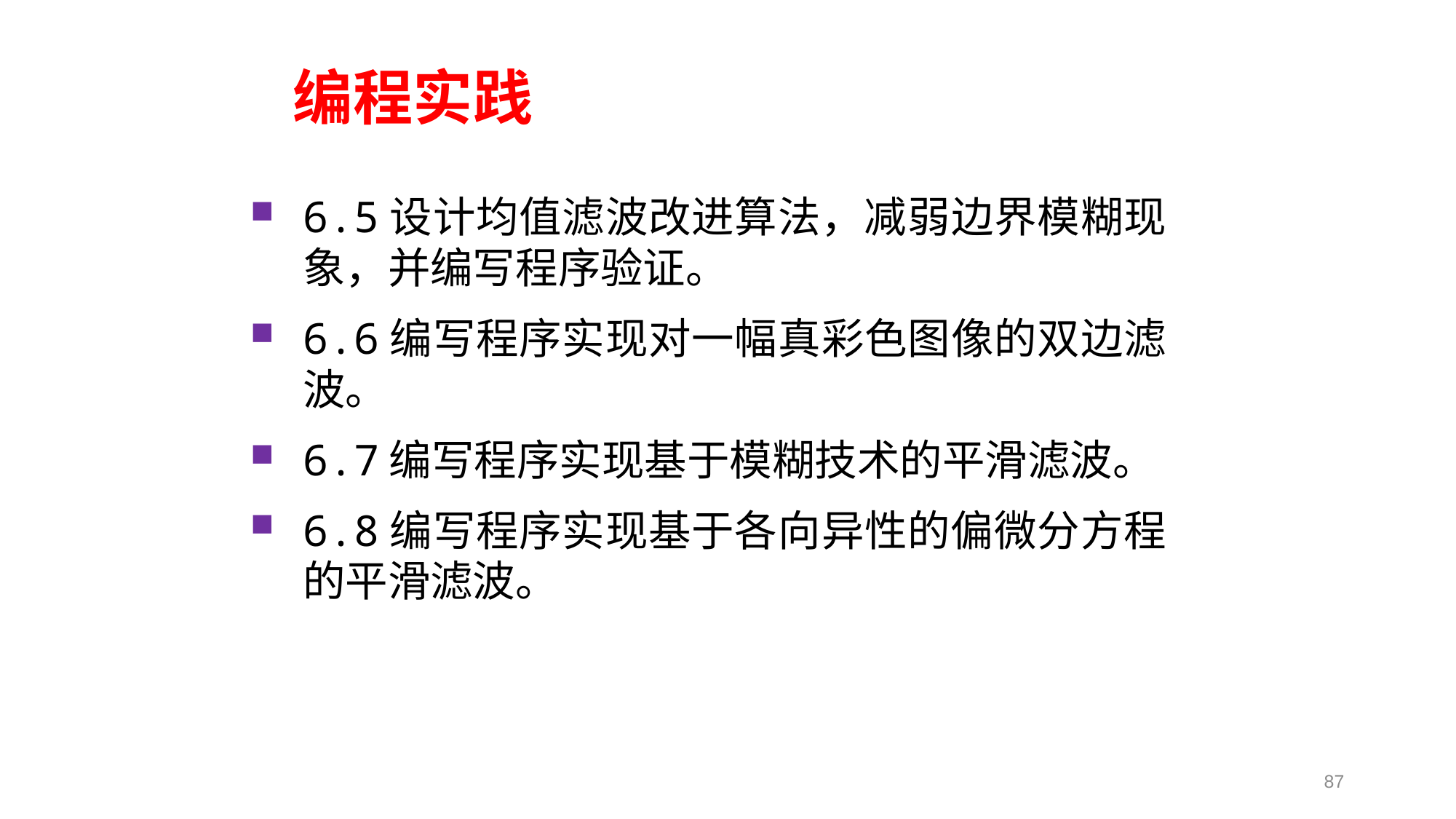

编程实践
6.5设计均值滤波改进算法，减弱边界模糊现象，并编写程序验证。
6.6编写程序实现对一幅真彩色图像的双边滤波。
6.7编写程序实现基于模糊技术的平滑滤波。
6.8编写程序实现基于各向异性的偏微分方程的平滑滤波。
87